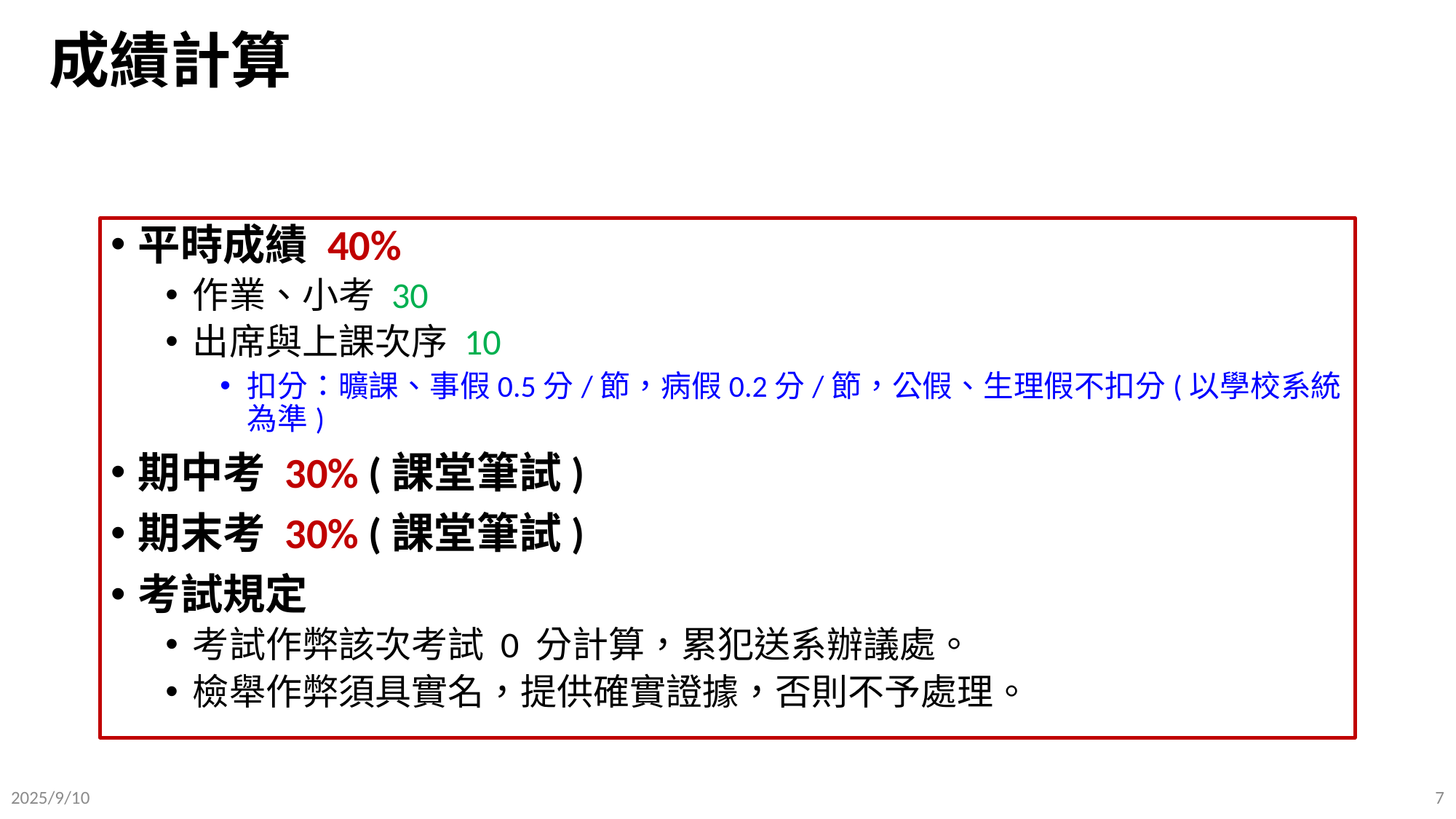

# 成績計算
平時成績 40%
作業、小考 30
出席與上課次序 10
扣分：曠課、事假0.5分/節，病假0.2分/節，公假、生理假不扣分(以學校系統為準)
期中考 30% (課堂筆試)
期末考 30% (課堂筆試)
考試規定
考試作弊該次考試 0 分計算，累犯送系辦議處。
檢舉作弊須具實名，提供確實證據，否則不予處理。
2025/9/10
7